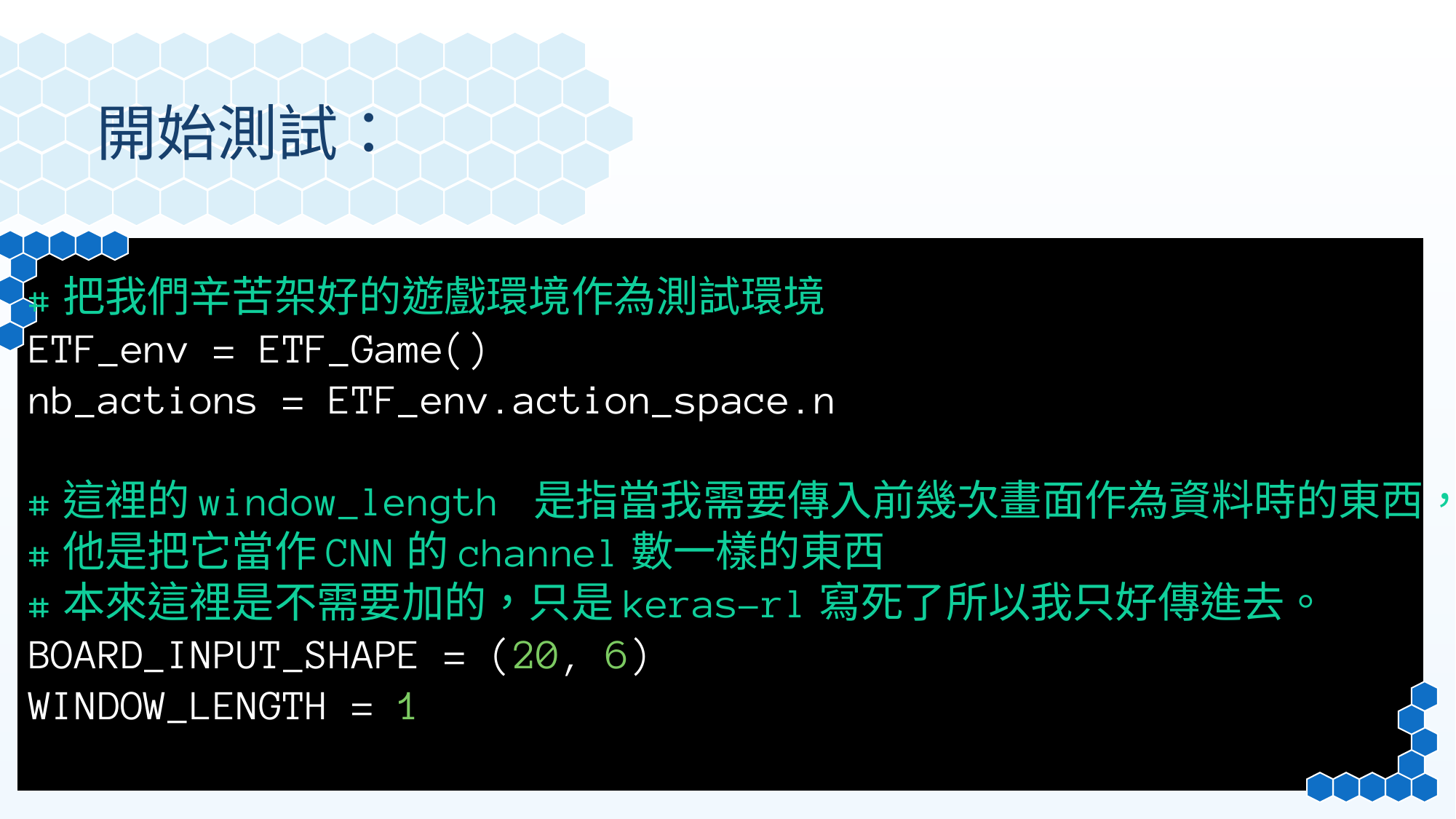

開始測試：

#把我們辛苦架好的遊戲環境作為測試環境
ETF_env = ETF_Game()
nb_actions = ETF_env.action_space.n

#這裡的window_length 是指當我需要傳入前幾次畫面作為資料時的東西，
#他是把它當作CNN的channel數一樣的東西
#本來這裡是不需要加的，只是keras-rl寫死了所以我只好傳進去。
BOARD_INPUT_SHAPE = (20, 6)
WINDOW_LENGTH = 1